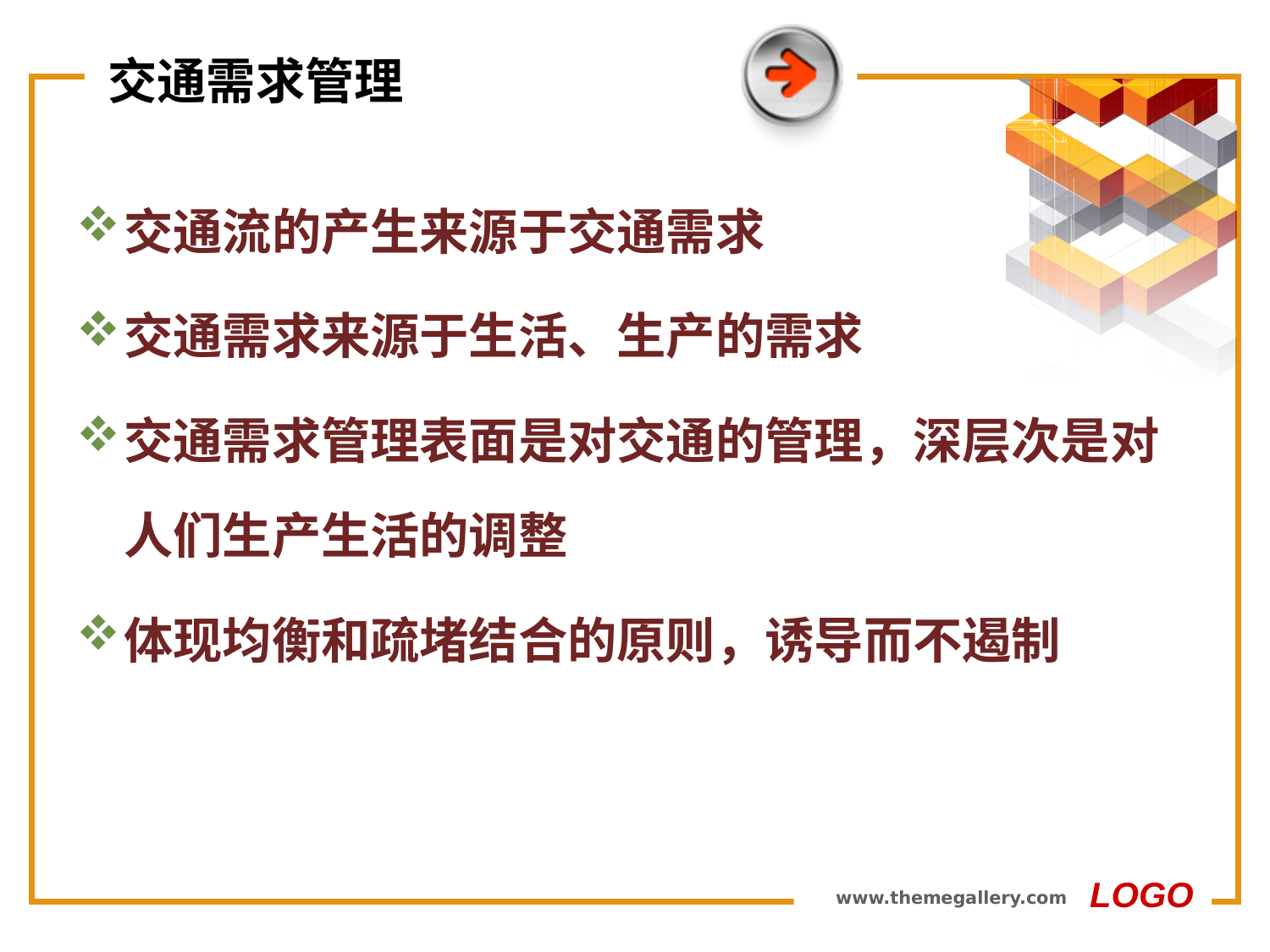

# 交通需求管理
交通流的产生来源于交通需求
交通需求来源于生活、生产的需求
交通需求管理表面是对交通的管理，深层次是对人们生产生活的调整
体现均衡和疏堵结合的原则，诱导而不遏制

LOGO
www.themegallery.com